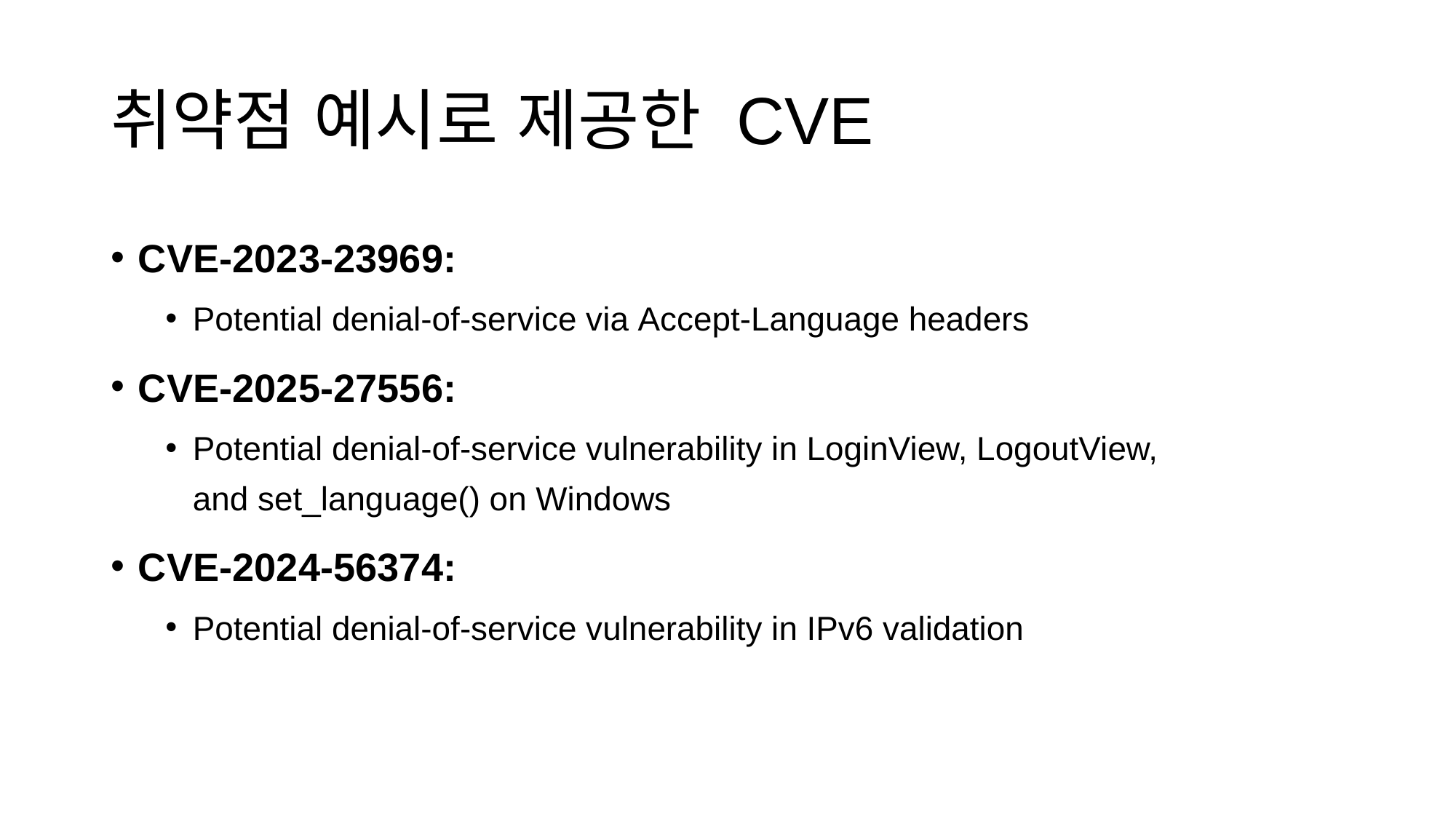

# 취약점 예시로 제공한 CVE
CVE-2023-23969:
Potential denial-of-service via Accept-Language headers
CVE-2025-27556:
Potential denial-of-service vulnerability in LoginView, LogoutView, and set_language() on Windows
CVE-2024-56374:
Potential denial-of-service vulnerability in IPv6 validation